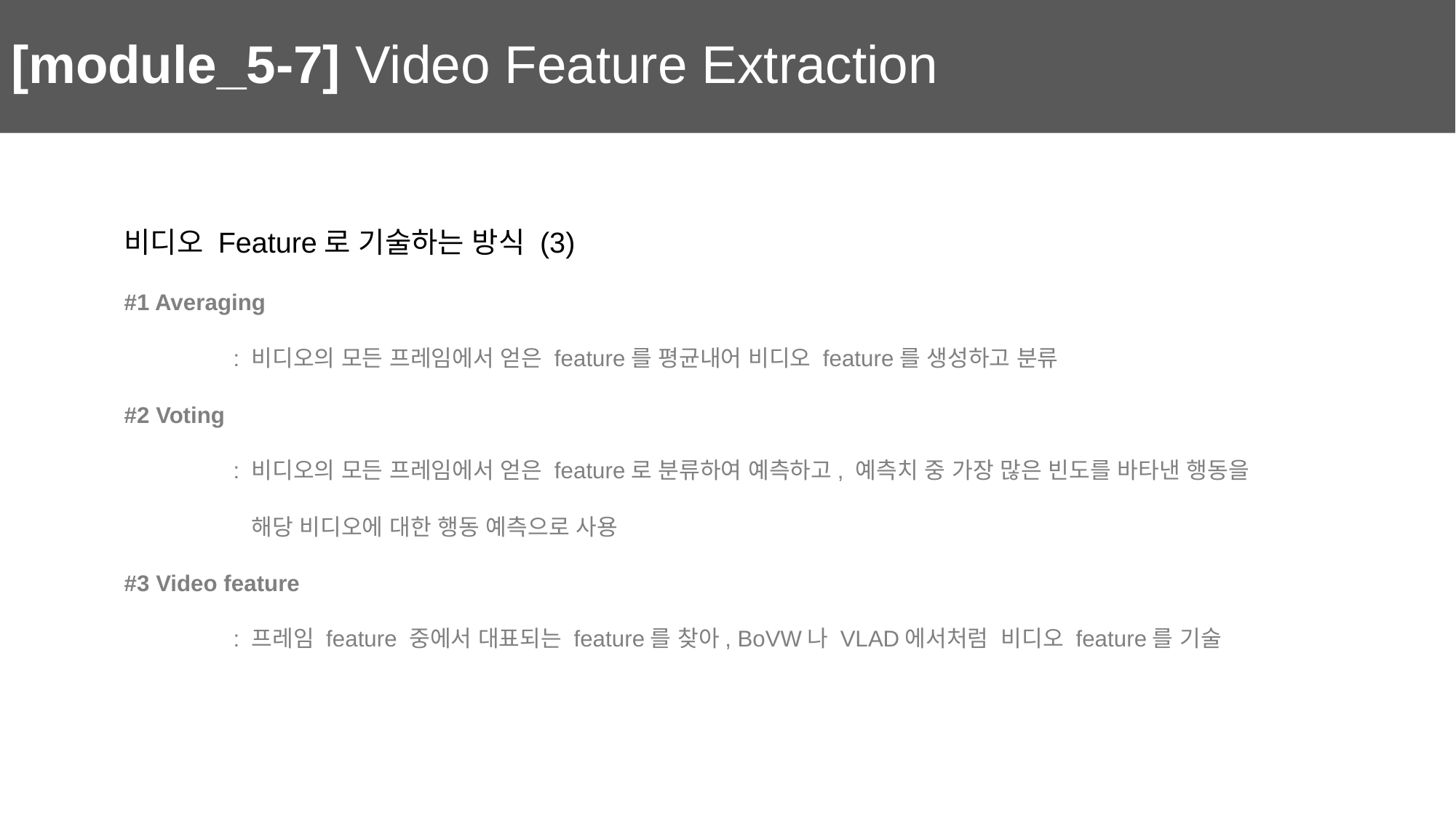

[module_5-7] Video Feature Extraction
비디오 Feature로 기술하는 방식 (3)
#1 Averaging
	: 비디오의 모든 프레임에서 얻은 feature를 평균내어 비디오 feature를 생성하고 분류
#2 Voting
	: 비디오의 모든 프레임에서 얻은 feature로 분류하여 예측하고, 예측치 중 가장 많은 빈도를 바타낸 행동을
	  해당 비디오에 대한 행동 예측으로 사용
#3 Video feature
	: 프레임 feature 중에서 대표되는 feature를 찾아, BoVW나 VLAD에서처럼  비디오 feature를 기술